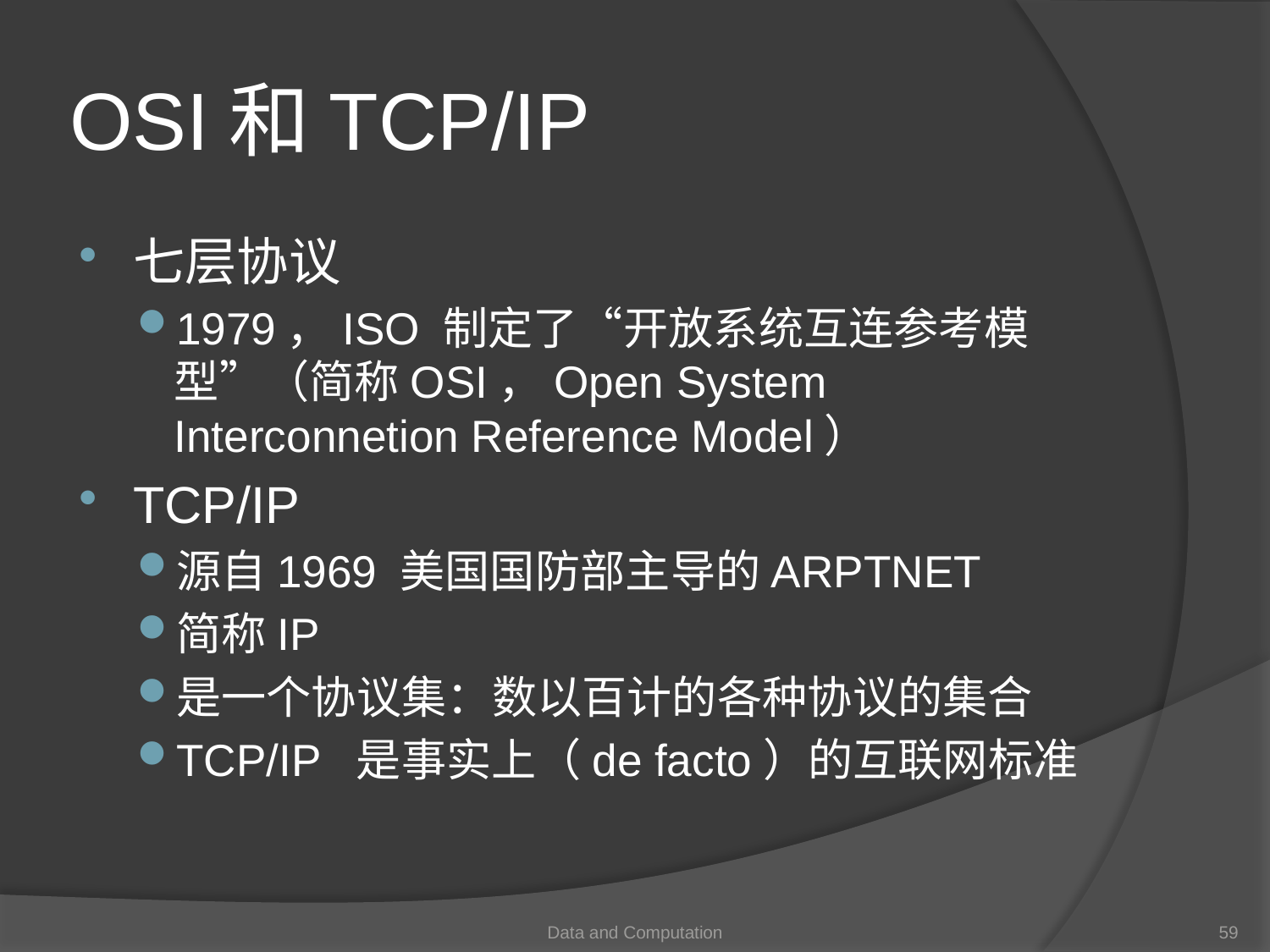

# OSI和TCP/IP
七层协议
1979，ISO 制定了“开放系统互连参考模型”（简称OSI，Open System Interconnetion Reference Model）
TCP/IP
源自1969 美国国防部主导的ARPTNET
简称IP
是一个协议集：数以百计的各种协议的集合
TCP/IP  是事实上（de facto）的互联网标准
Data and Computation
59